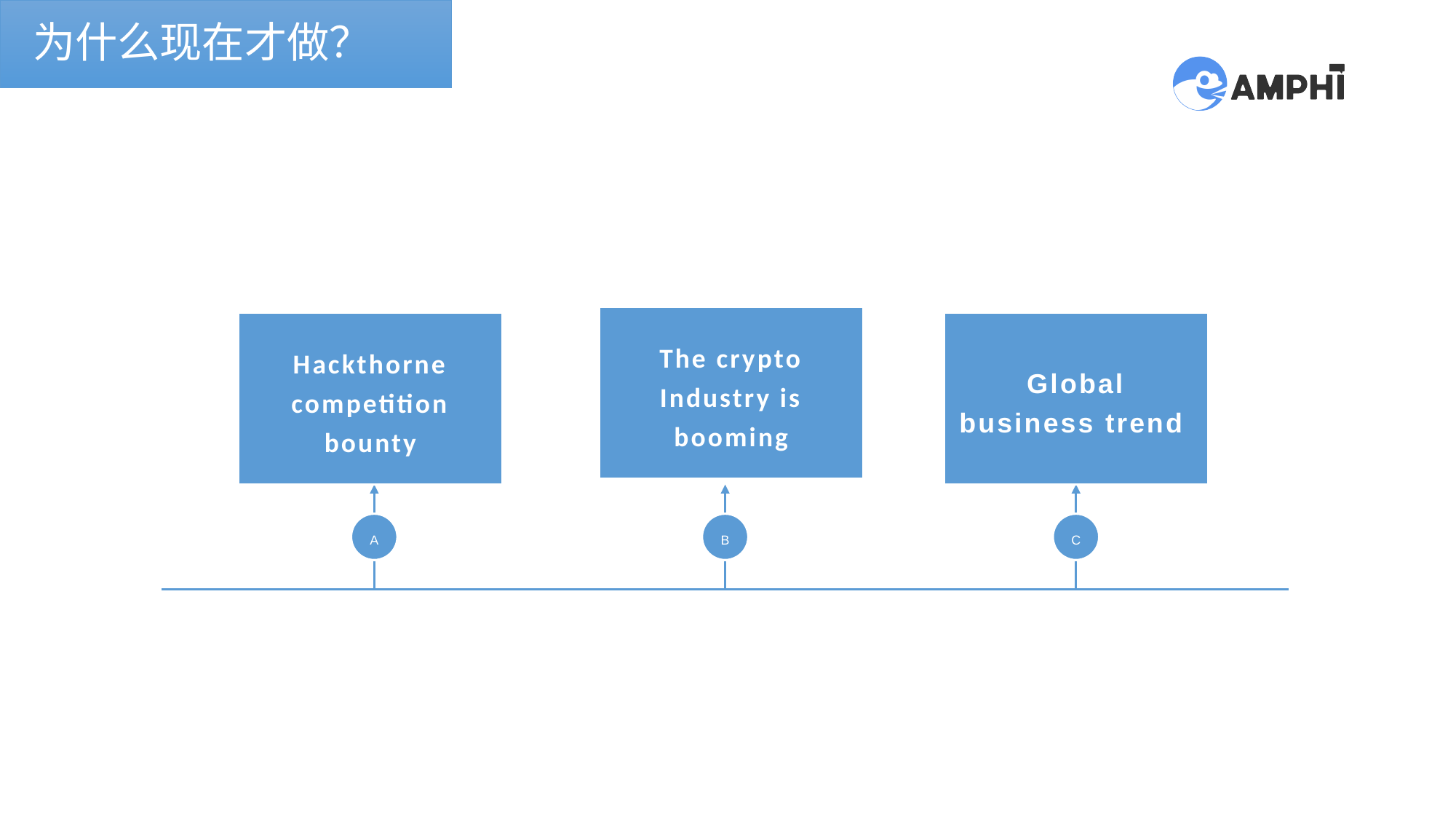

为什么现在才做？
The crypto Industry is booming
Hackthorne competition bounty
Global business trend
A
B
C